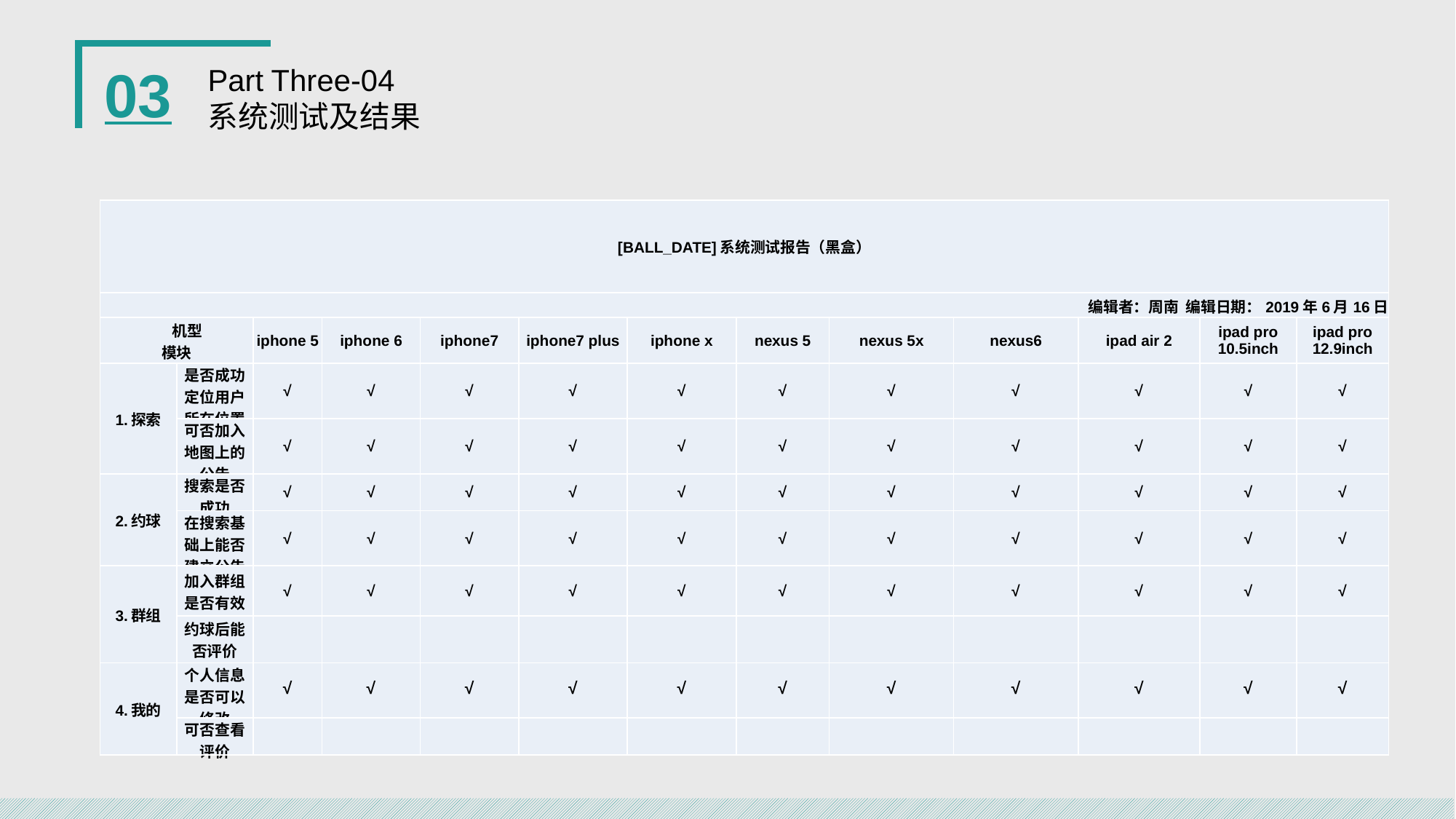

03
Part Three-04
系统测试及结果
| [BALL\_DATE]系统测试报告（黑盒） |  |  |  |  |  |  |  |  |  |  |  |  |
| --- | --- | --- | --- | --- | --- | --- | --- | --- | --- | --- | --- | --- |
| 编辑者：周南 编辑日期：2019年6月16日 |  |  |  |  |  |  |  |  |  |  |  |  |
| 机型 模块 |  | iphone 5 | iphone 6 | iphone7 | iphone7 plus | iphone x | nexus 5 | nexus 5x | nexus6 | ipad air 2 | ipad pro 10.5inch | ipad pro 12.9inch |
| 1.探索 | 是否成功定位用户所在位置 | √ | √ | √ | √ | √ | √ | √ | √ | √ | √ | √ |
|  | 可否加入地图上的公告 | √ | √ | √ | √ | √ | √ | √ | √ | √ | √ | √ |
| 2.约球 | 搜索是否成功 | √ | √ | √ | √ | √ | √ | √ | √ | √ | √ | √ |
|  | 在搜索基础上能否建立公告 | √ | √ | √ | √ | √ | √ | √ | √ | √ | √ | √ |
| 3.群组 | 加入群组是否有效 | √ | √ | √ | √ | √ | √ | √ | √ | √ | √ | √ |
|  | 约球后能否评价 |  |  |  |  |  |  |  |  |  |  |  |
| 4.我的 | 个人信息是否可以修改 | √ | √ | √ | √ | √ | √ | √ | √ | √ | √ | √ |
|  | 可否查看评价 |  |  |  |  |  |  |  |  |  |  |  |